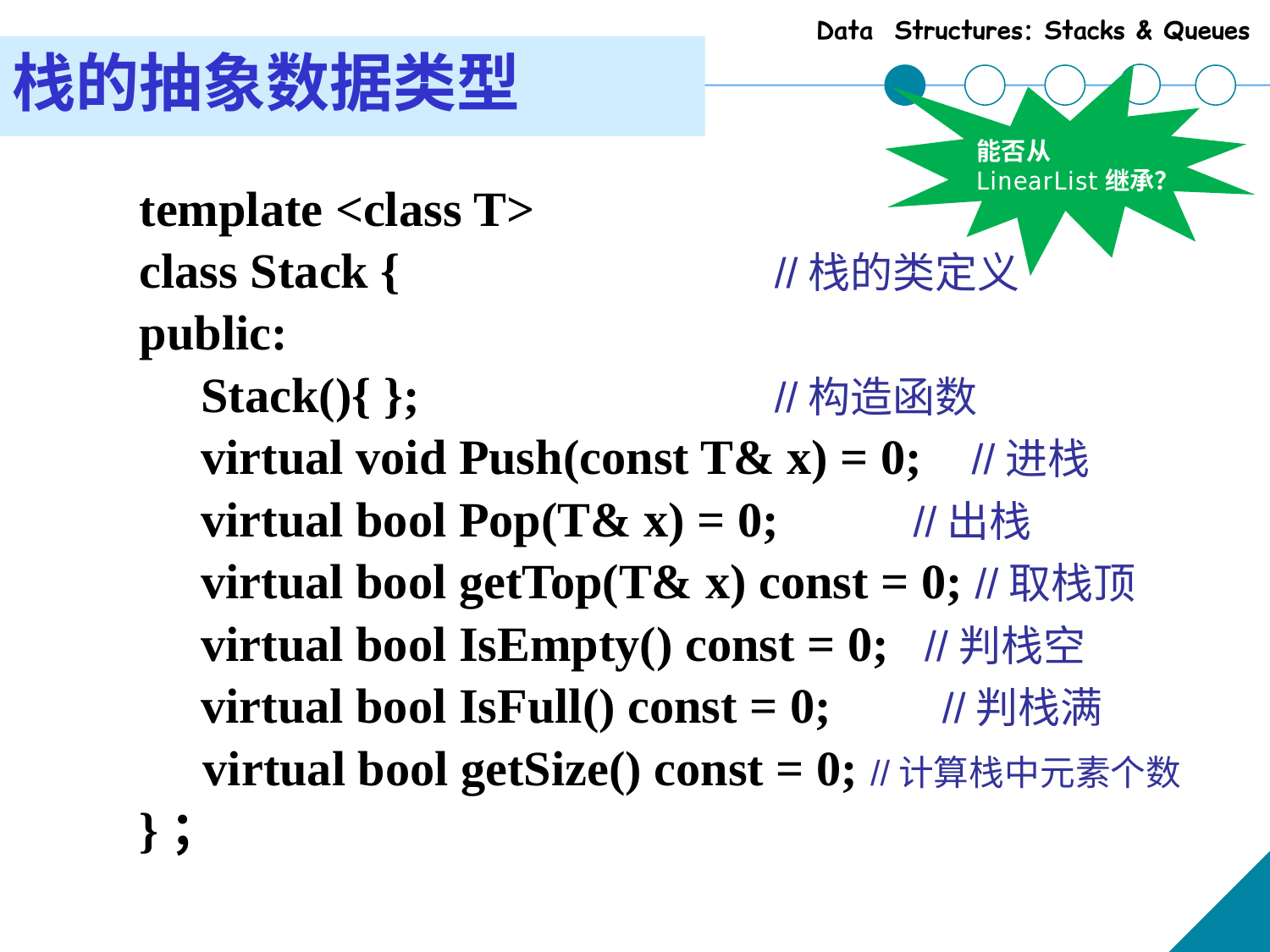

# 栈的抽象数据类型
能否从LinearList继承？

template <class T>
class Stack {			//栈的类定义
public:
     Stack(){ };			//构造函数
     virtual void Push(const T& x) = 0;    //进栈
     virtual bool Pop(T& x) = 0;	 //出栈
     virtual bool getTop(T& x) const = 0; //取栈顶
     virtual bool IsEmpty() const = 0;   //判栈空
     virtual bool IsFull() const = 0;         //判栈满
      virtual bool getSize() const = 0; //计算栈中元素个数
}；